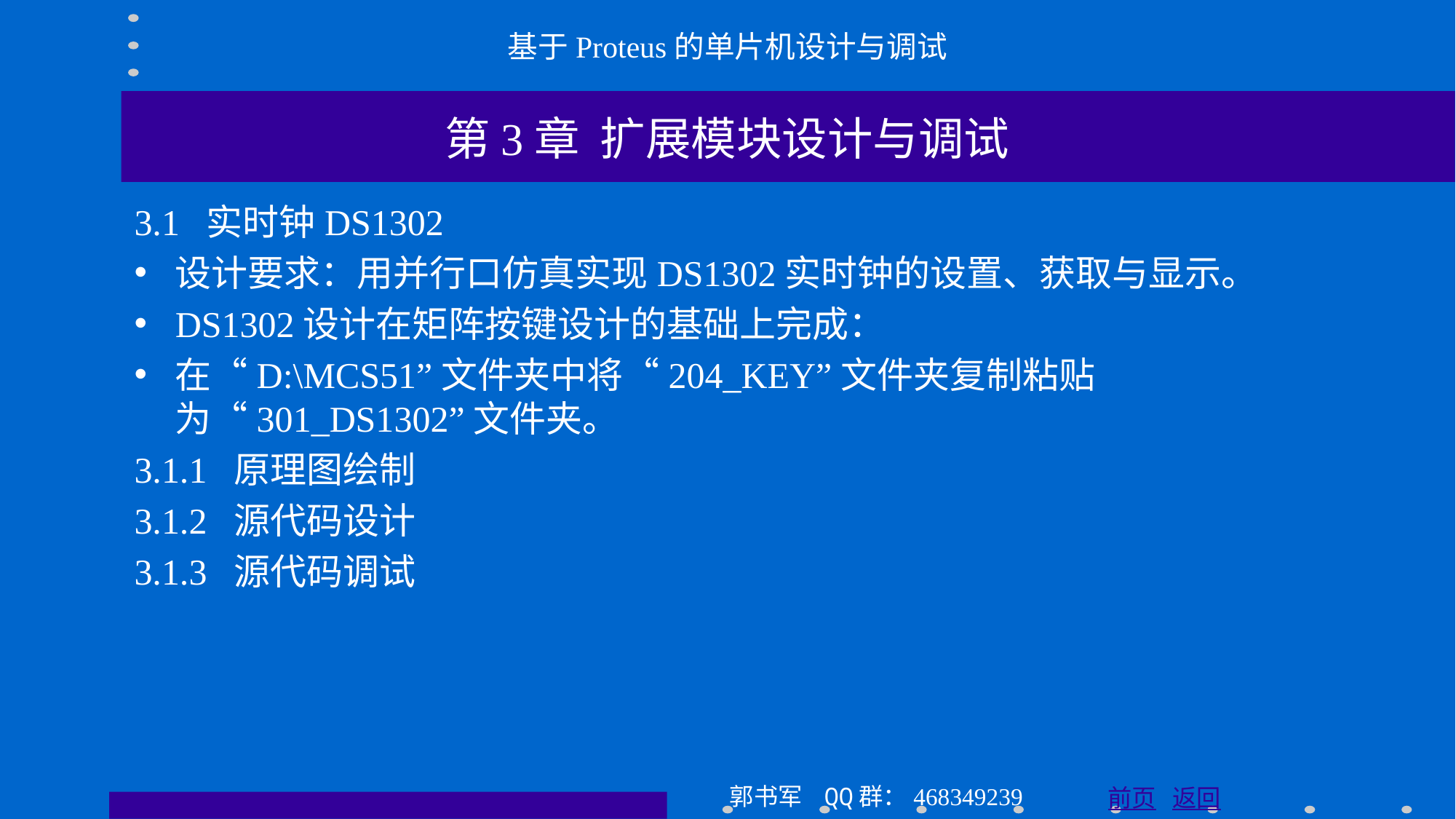

基于Proteus的单片机设计与调试
第3章  扩展模块设计与调试
3.1  实时钟DS1302
设计要求：用并行口仿真实现DS1302实时钟的设置、获取与显示。
DS1302设计在矩阵按键设计的基础上完成：
在“D:\MCS51”文件夹中将“204_KEY”文件夹复制粘贴为“301_DS1302”文件夹。
3.1.1  原理图绘制
3.1.2  源代码设计
3.1.3  源代码调试

郭书军   QQ群：468349239
前页   返回